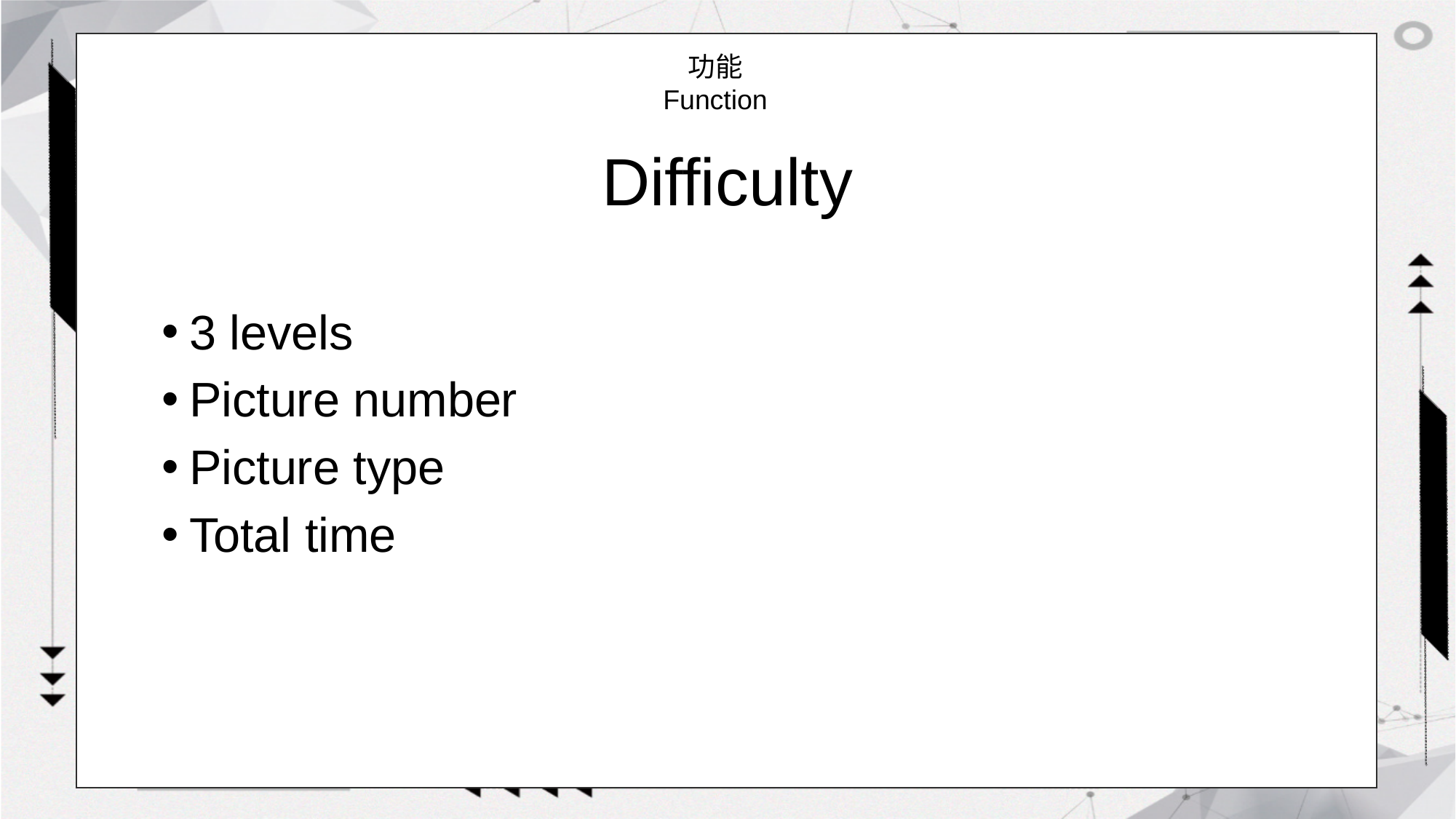

功能
Function
# Difficulty
3 levels
Picture number
Picture type
Total time